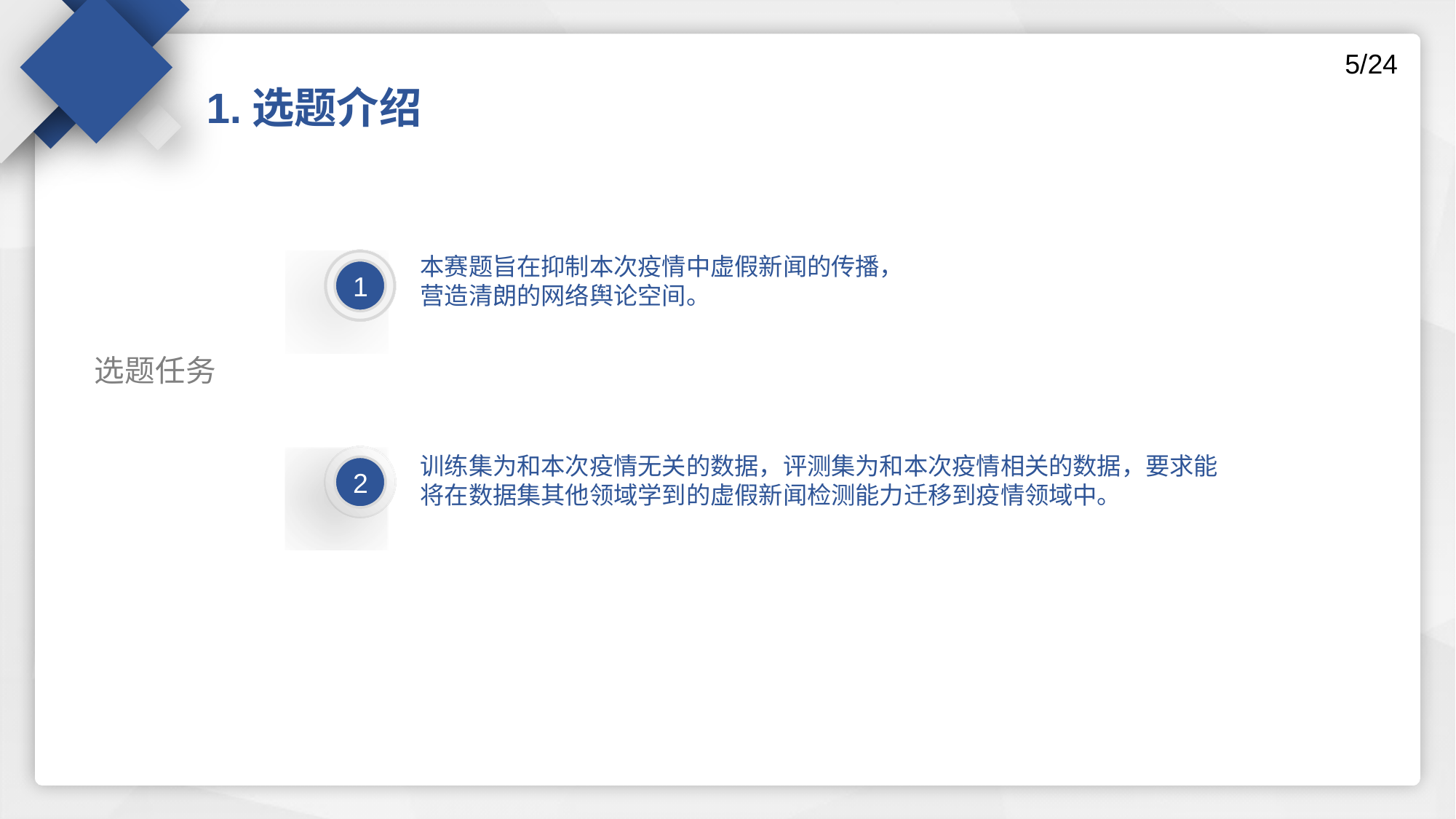

5/24
1.选题介绍
本赛题旨在抑制本次疫情中虚假新闻的传播，营造清朗的网络舆论空间。

1
选题任务
训练集为和本次疫情无关的数据，评测集为和本次疫情相关的数据，要求能将在数据集其他领域学到的虚假新闻检测能力迁移到疫情领域中。

2